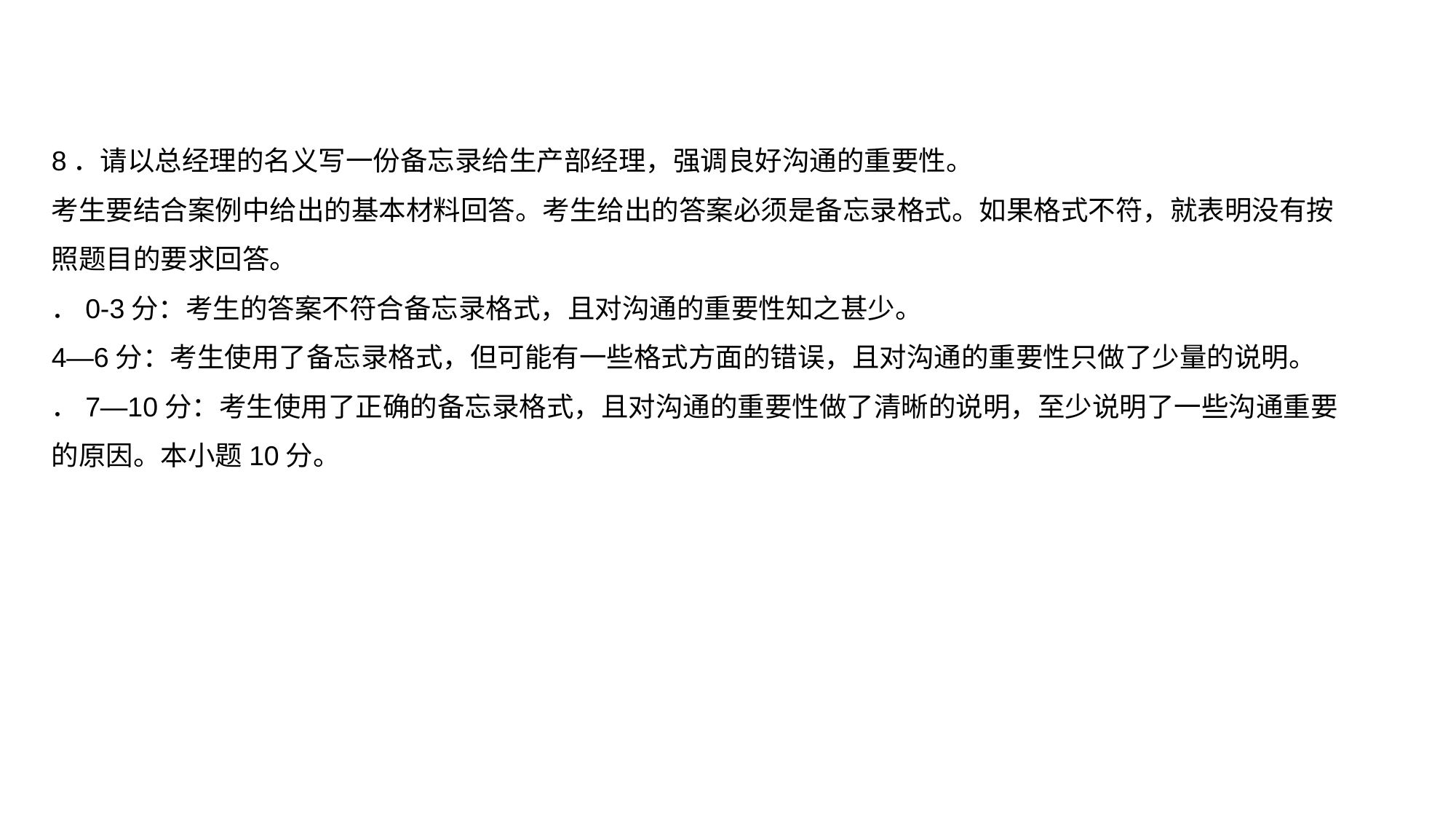

8．请以总经理的名义写一份备忘录给生产部经理，强调良好沟通的重要性。
考生要结合案例中给出的基本材料回答。考生给出的答案必须是备忘录格式。如果格式不符，就表明没有按照题目的要求回答。
．0-3分：考生的答案不符合备忘录格式，且对沟通的重要性知之甚少。
4—6分：考生使用了备忘录格式，但可能有一些格式方面的错误，且对沟通的重要性只做了少量的说明。
．7—10分：考生使用了正确的备忘录格式，且对沟通的重要性做了清晰的说明，至少说明了一些沟通重要的原因。本小题10分。